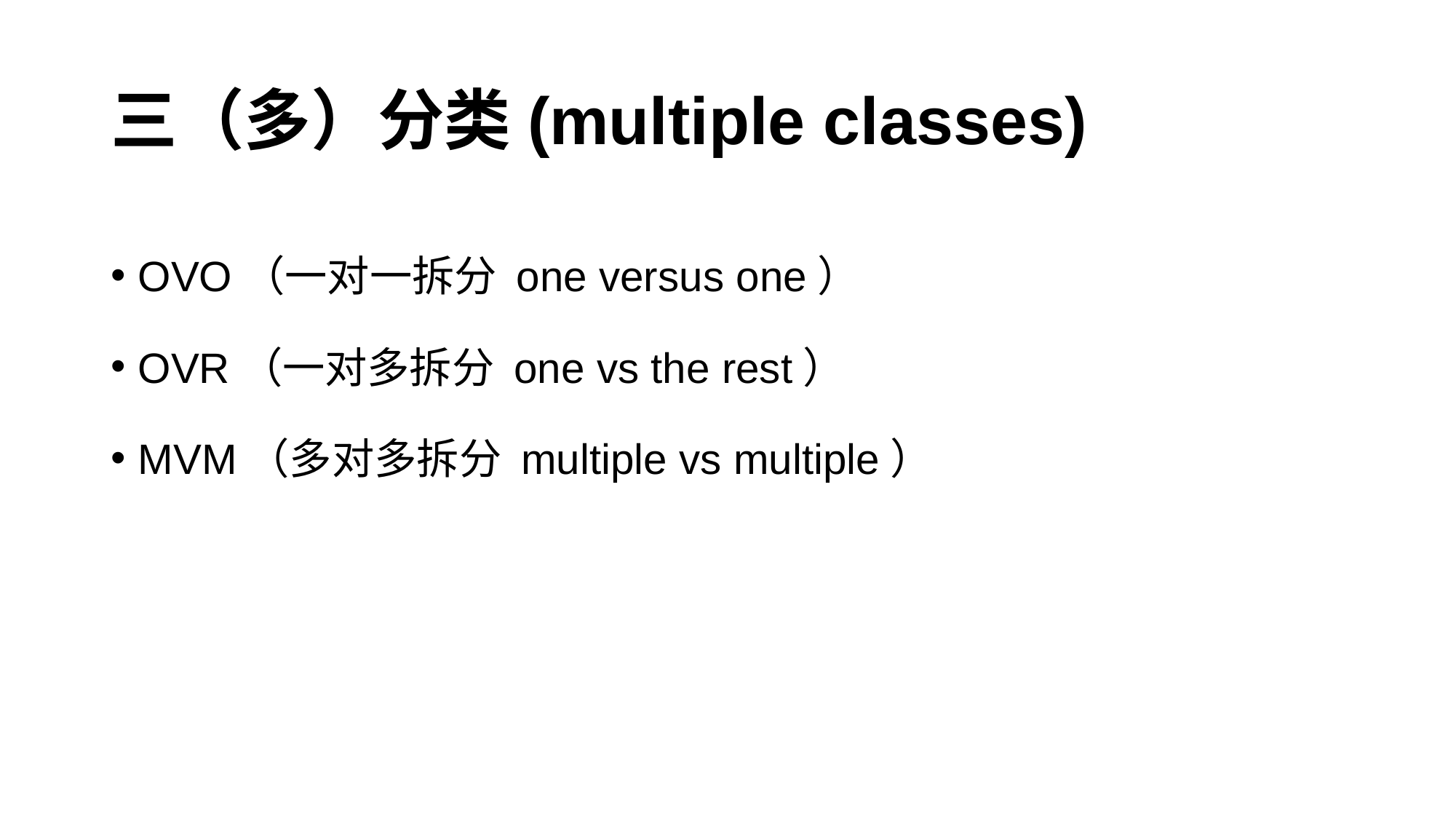

# 三（多）分类(multiple classes)
OVO（一对一拆分 one versus one）
OVR（一对多拆分 one vs the rest）
MVM（多对多拆分 multiple vs multiple）